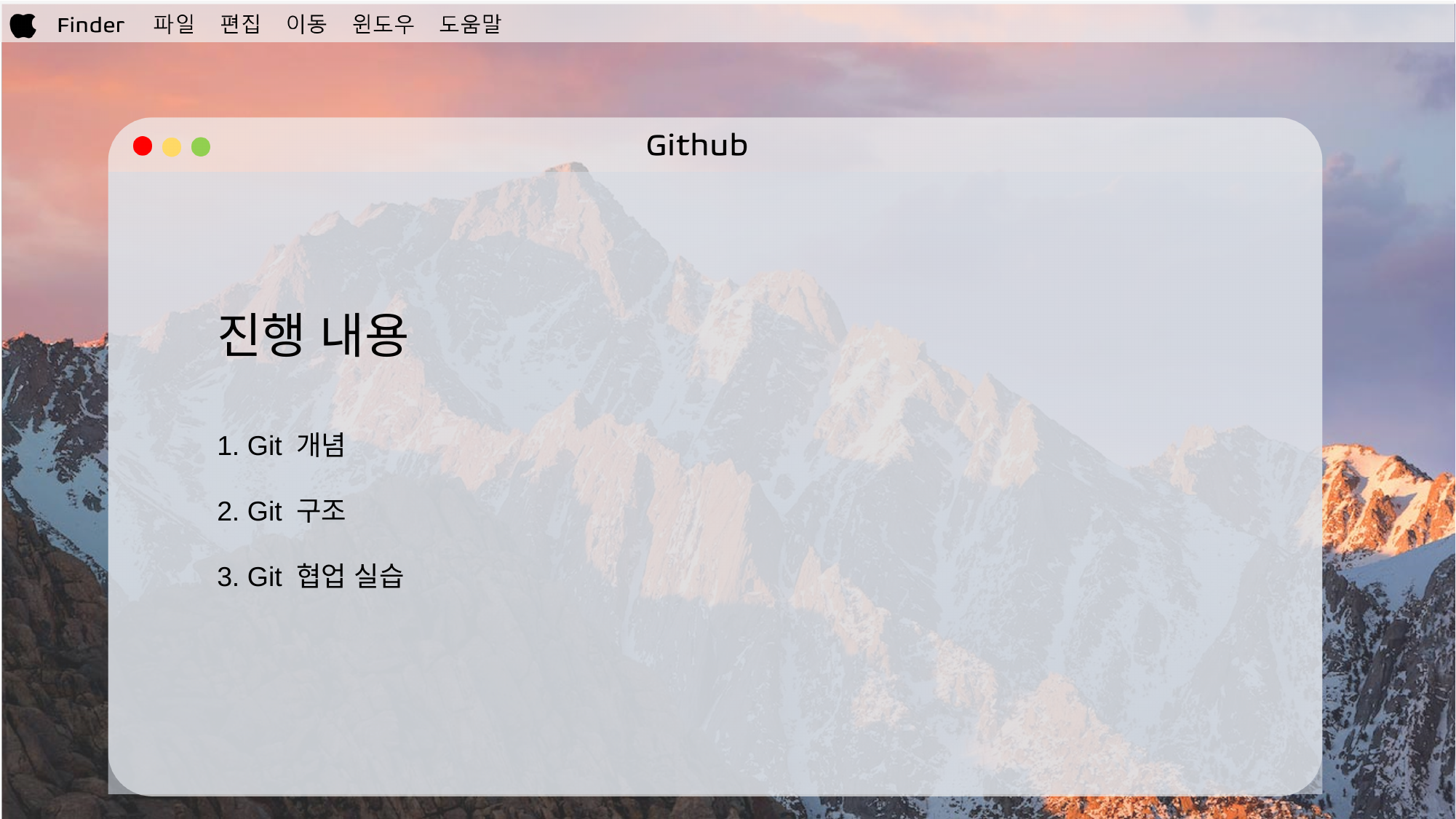

진행 내용

1. Git 개념
2. Git 구조
3. Git 협업 실습